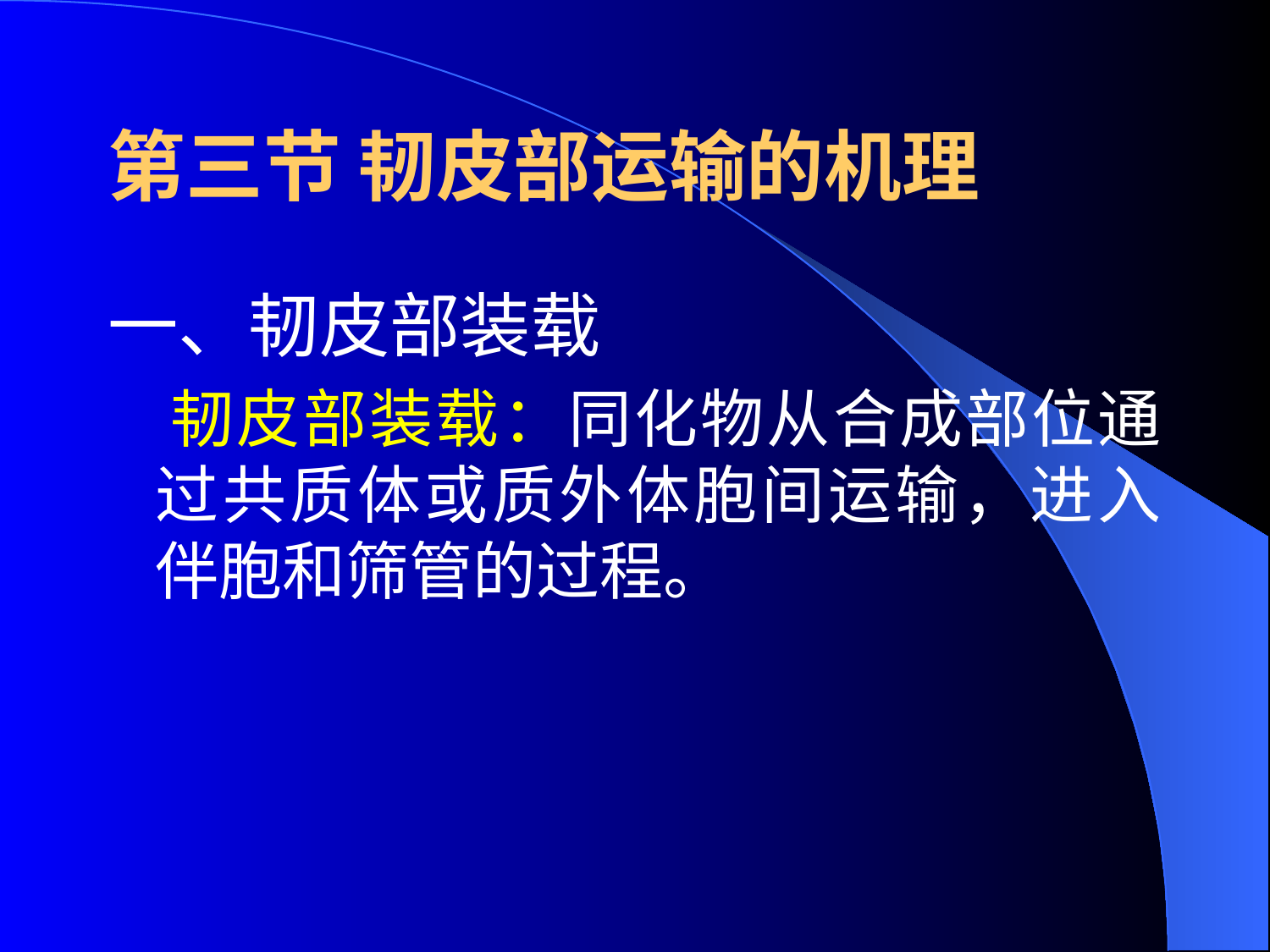

# 第三节 韧皮部运输的机理
一、韧皮部装载
   韧皮部装载：同化物从合成部位通过共质体或质外体胞间运输，进入伴胞和筛管的过程。